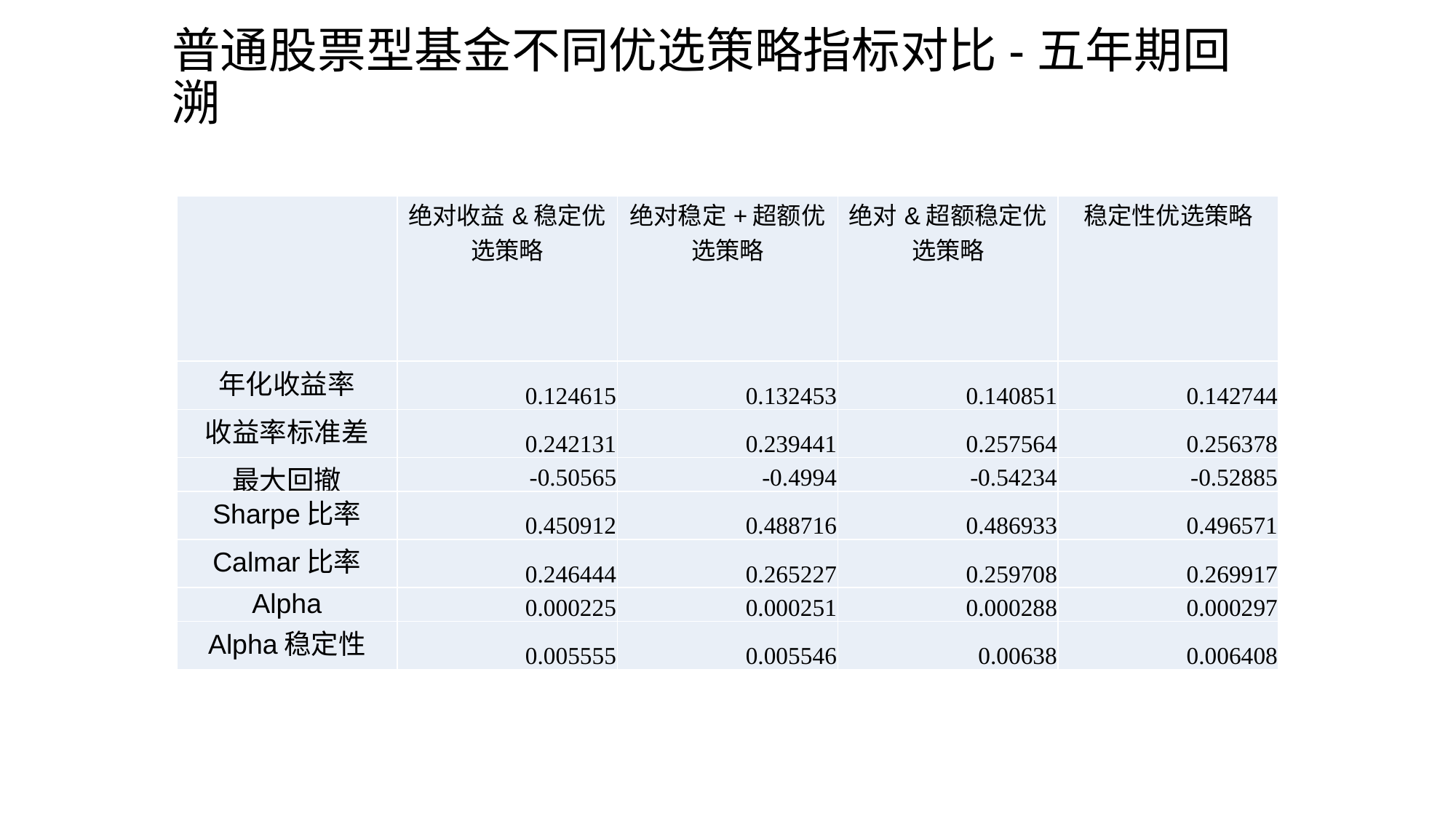

# 普通股票型基金不同优选策略指标对比-五年期回溯
|  | 绝对收益&稳定优选策略 | 绝对稳定+超额优选策略 | 绝对&超额稳定优选策略 | 稳定性优选策略 |
| --- | --- | --- | --- | --- |
| 年化收益率 | 0.124615 | 0.132453 | 0.140851 | 0.142744 |
| 收益率标准差 | 0.242131 | 0.239441 | 0.257564 | 0.256378 |
| 最大回撤 | -0.50565 | -0.4994 | -0.54234 | -0.52885 |
| Sharpe比率 | 0.450912 | 0.488716 | 0.486933 | 0.496571 |
| Calmar比率 | 0.246444 | 0.265227 | 0.259708 | 0.269917 |
| Alpha | 0.000225 | 0.000251 | 0.000288 | 0.000297 |
| Alpha稳定性 | 0.005555 | 0.005546 | 0.00638 | 0.006408 |